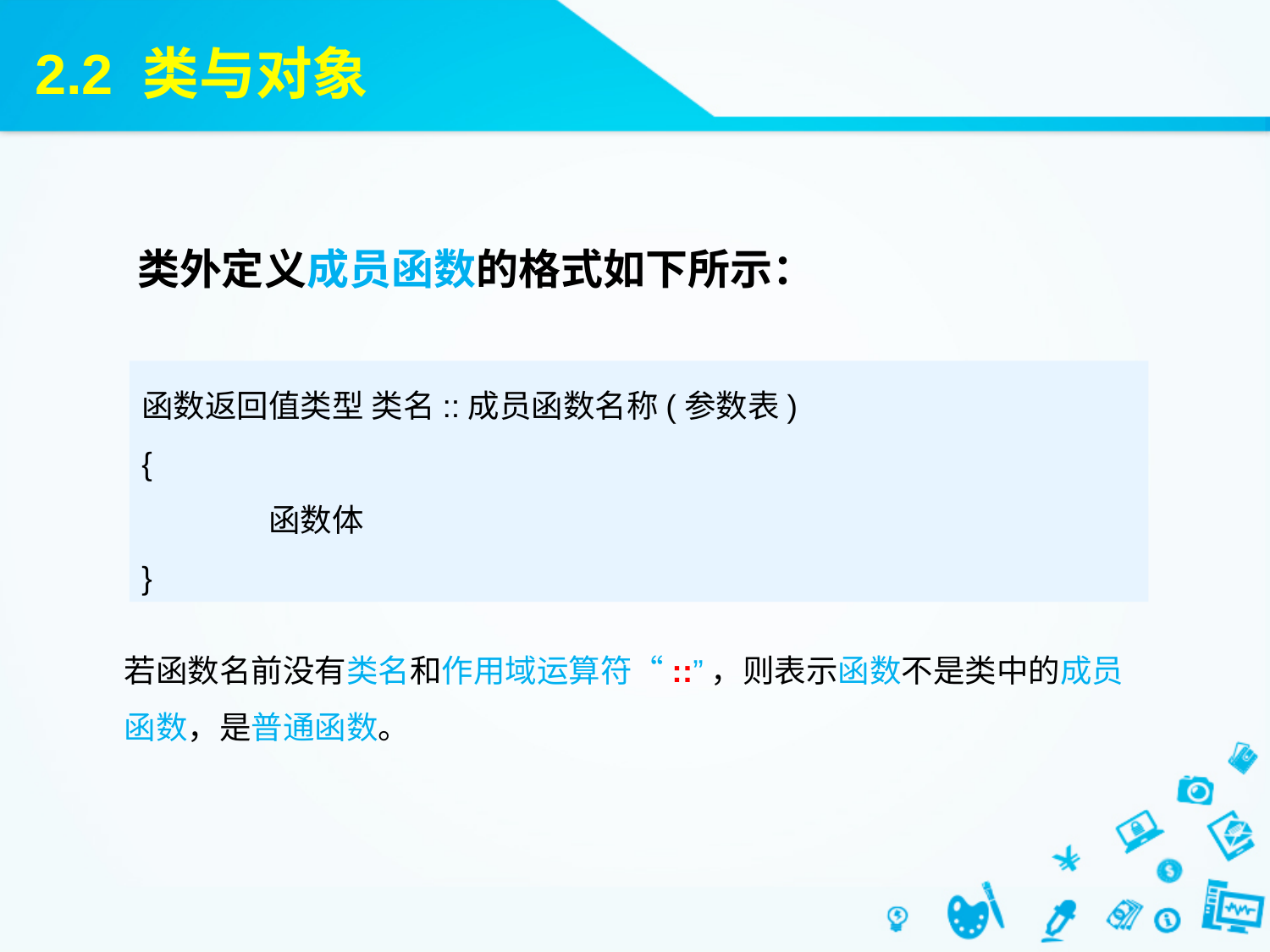

2.2 类与对象
类外定义成员函数的格式如下所示：
函数返回值类型 类名::成员函数名称(参数表)
{
	函数体
}
若函数名前没有类名和作用域运算符“::”，则表示函数不是类中的成员函数，是普通函数。